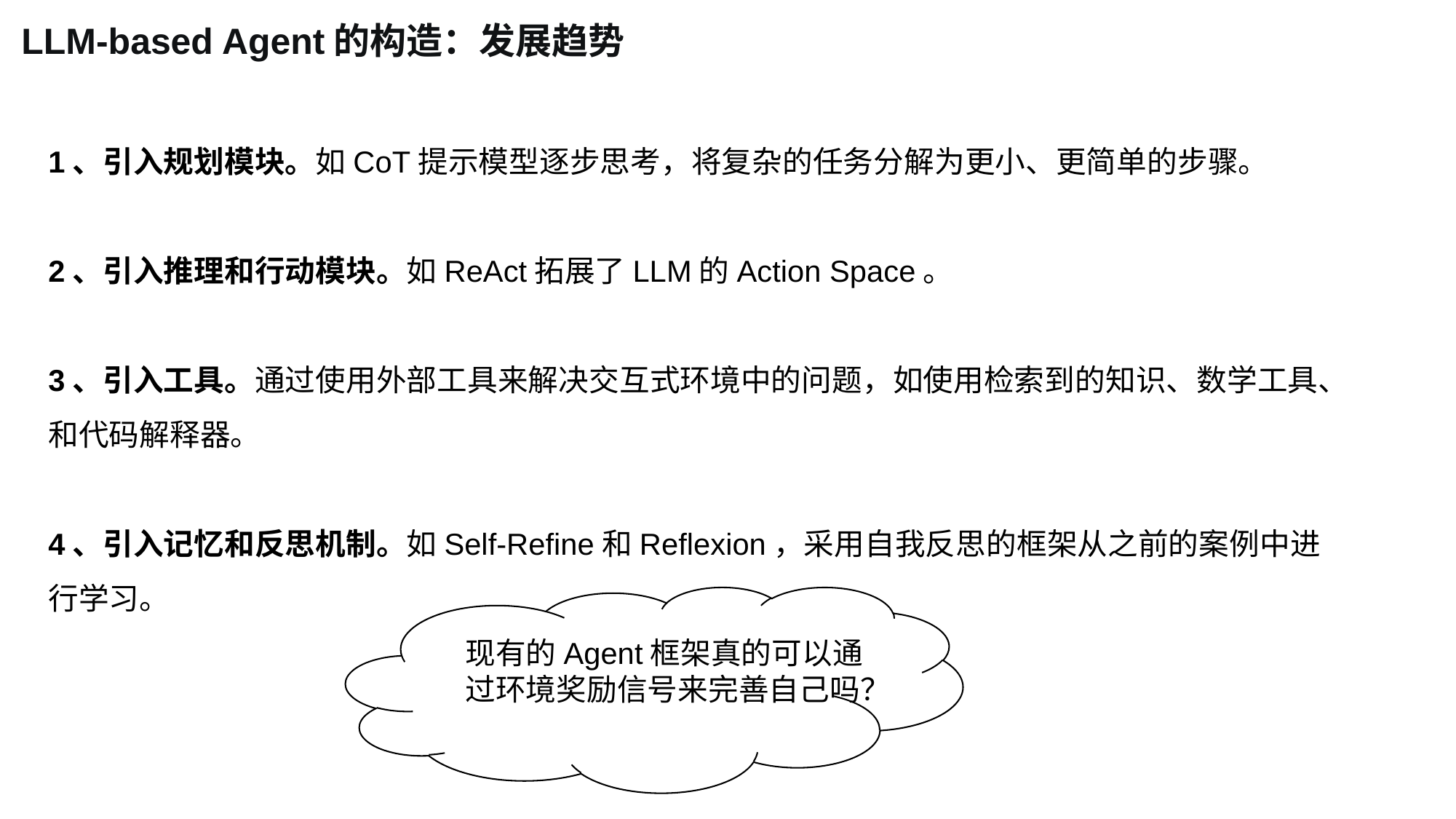

LLM-based Agent的构造：发展趋势
1、引入规划模块。如CoT提示模型逐步思考，将复杂的任务分解为更小、更简单的步骤。

2、引入推理和行动模块。如ReAct拓展了LLM的Action Space。

3、引入工具。通过使用外部工具来解决交互式环境中的问题，如使用检索到的知识、数学工具、和代码解释器。

4、引入记忆和反思机制。如Self-Refine和Reflexion，采用自我反思的框架从之前的案例中进行学习。

现有的Agent框架真的可以通过环境奖励信号来完善自己吗？